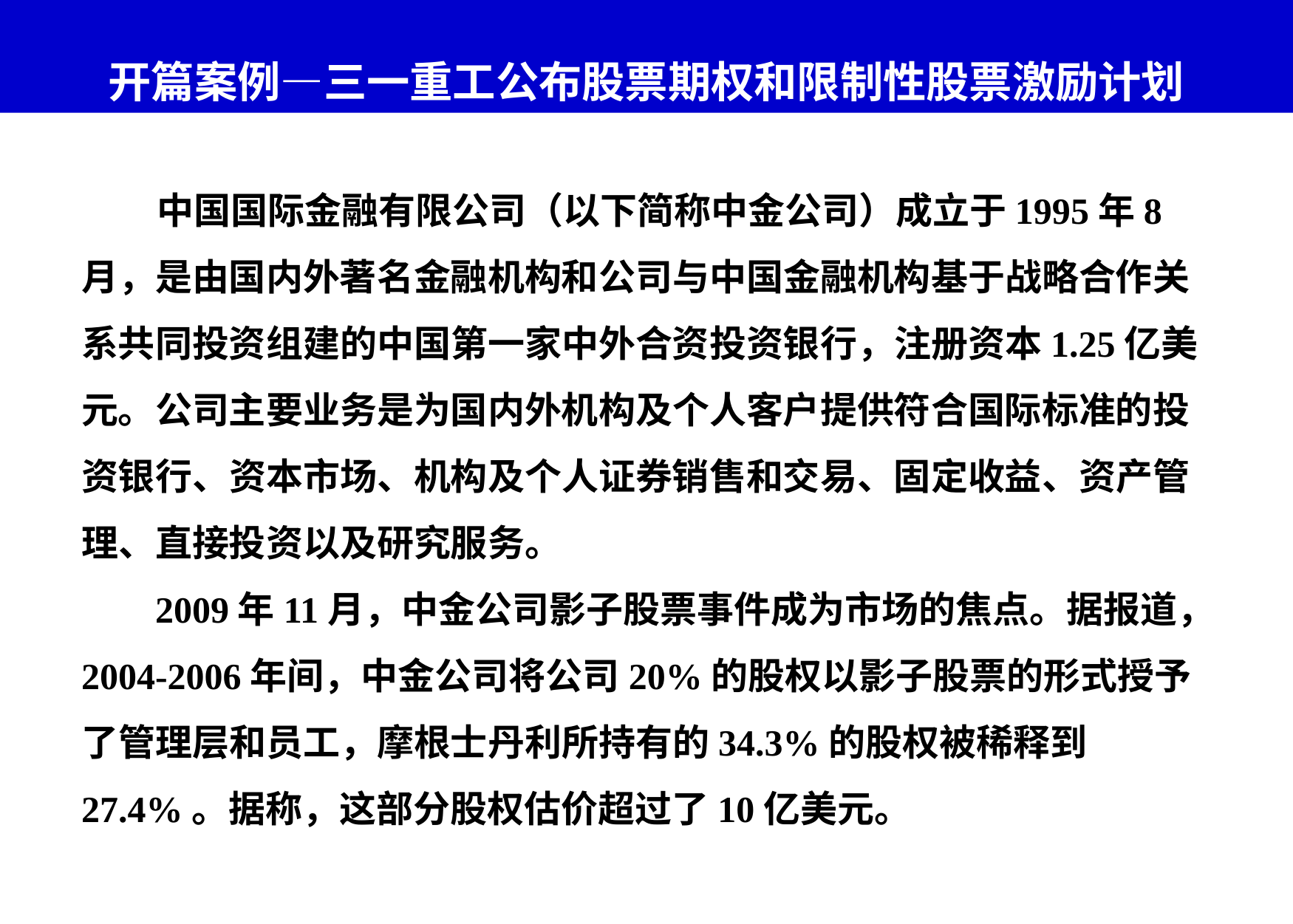

# 开篇案例—三一重工公布股票期权和限制性股票激励计划
        中国国际金融有限公司（以下简称中金公司）成立于1995年8月，是由国内外著名金融机构和公司与中国金融机构基于战略合作关系共同投资组建的中国第一家中外合资投资银行，注册资本1.25亿美元。公司主要业务是为国内外机构及个人客户提供符合国际标准的投资银行、资本市场、机构及个人证券销售和交易、固定收益、资产管理、直接投资以及研究服务。
        2009年11月，中金公司影子股票事件成为市场的焦点。据报道，2004-2006年间，中金公司将公司20%的股权以影子股票的形式授予了管理层和员工，摩根士丹利所持有的34.3%的股权被稀释到27.4%。据称，这部分股权估价超过了10亿美元。